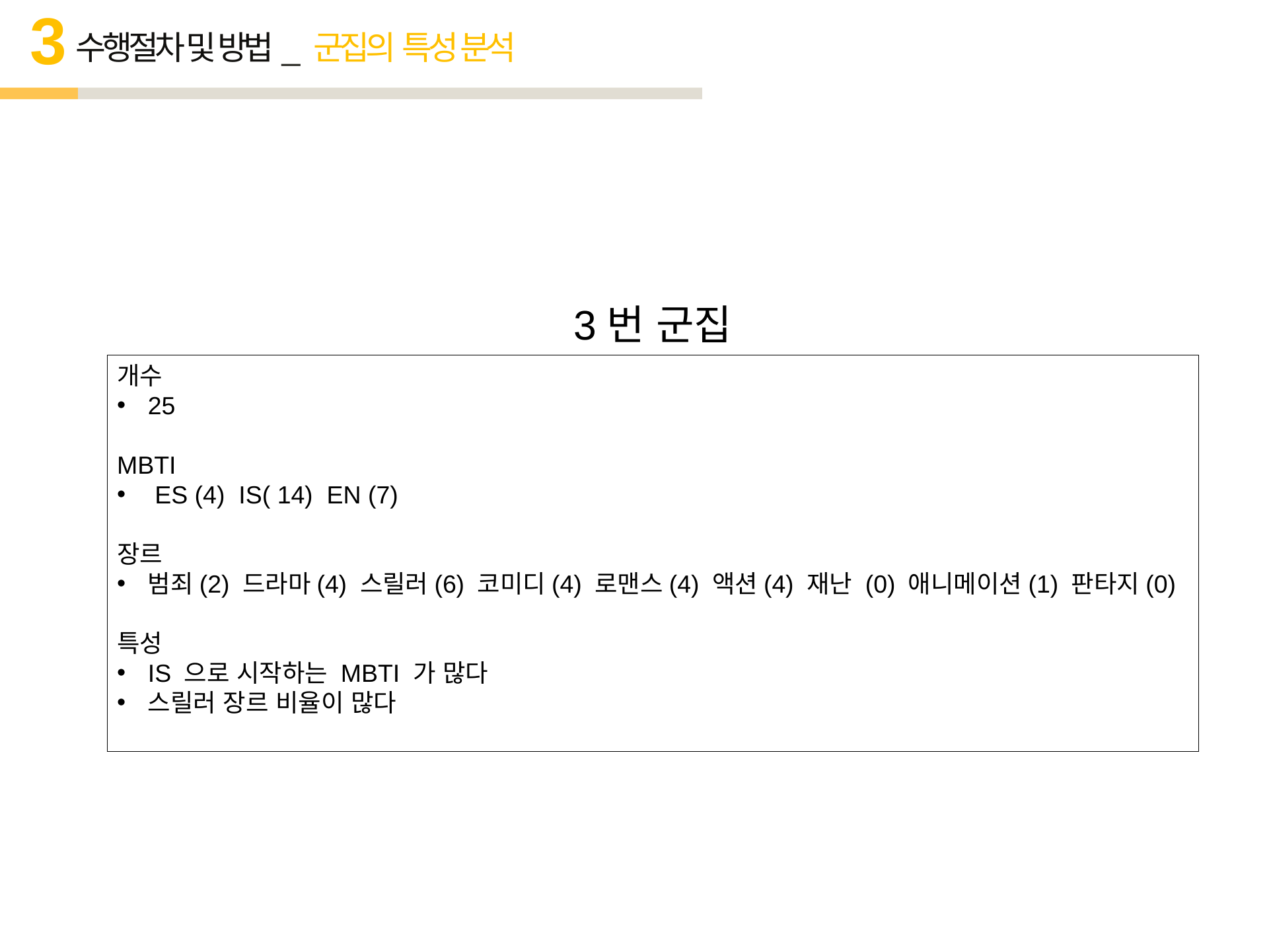

3
수행절차 및 방법_ 군집의  특성 분석

3번 군집
개수
25

MBTI
 ES (4)  IS( 14)  EN (7)

장르
범죄(2) 드라마(4) 스릴러(6) 코미디(4) 로맨스(4) 액션(4) 재난 (0) 애니메이션(1) 판타지(0)

특성
IS 으로 시작하는 MBTI 가 많다
스릴러 장르 비율이 많다